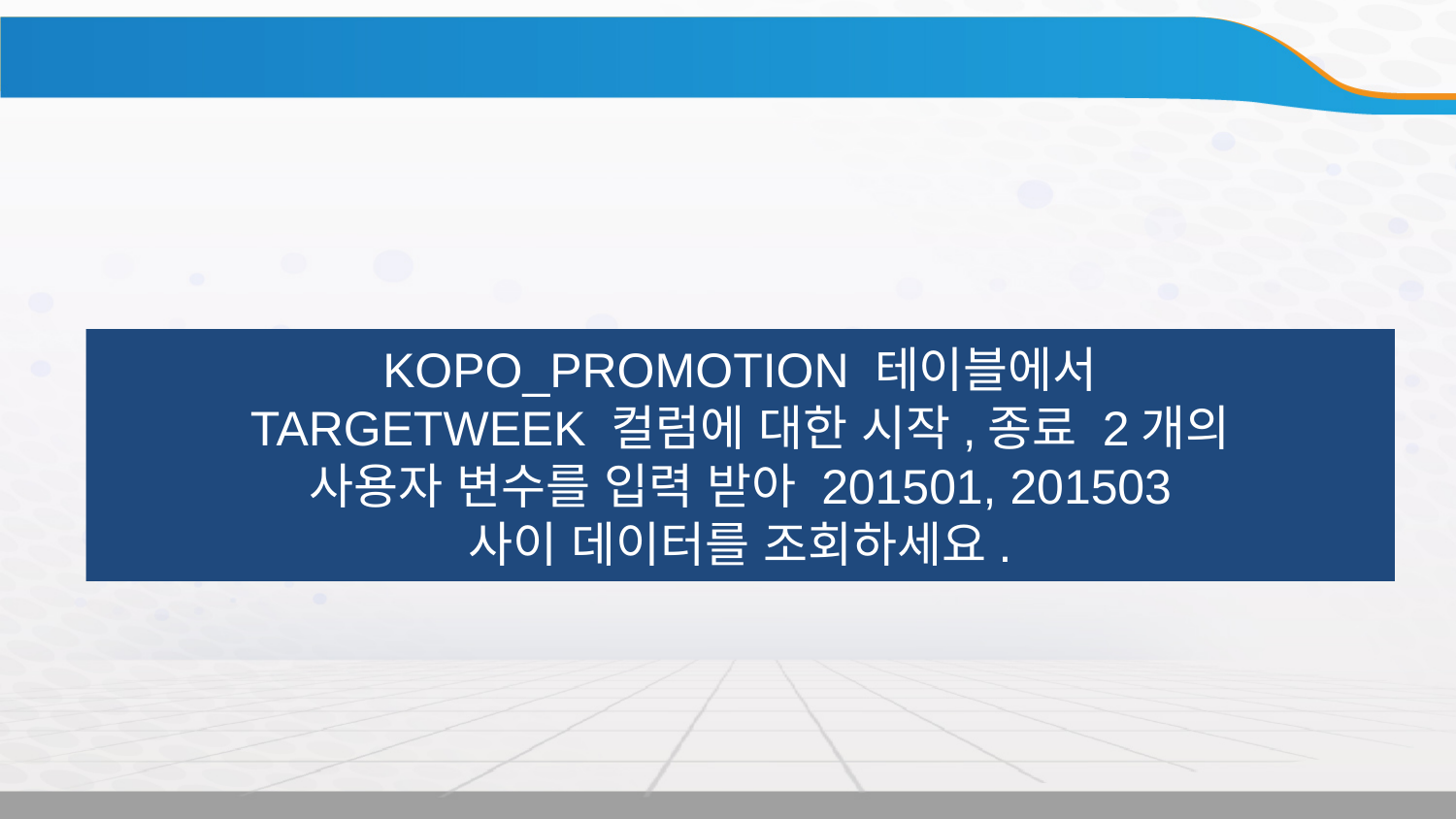

KOPO_PROMOTION 테이블에서
TARGETWEEK 컬럼에 대한 시작,종료 2개의
사용자 변수를 입력 받아 201501, 201503
사이 데이터를 조회하세요.